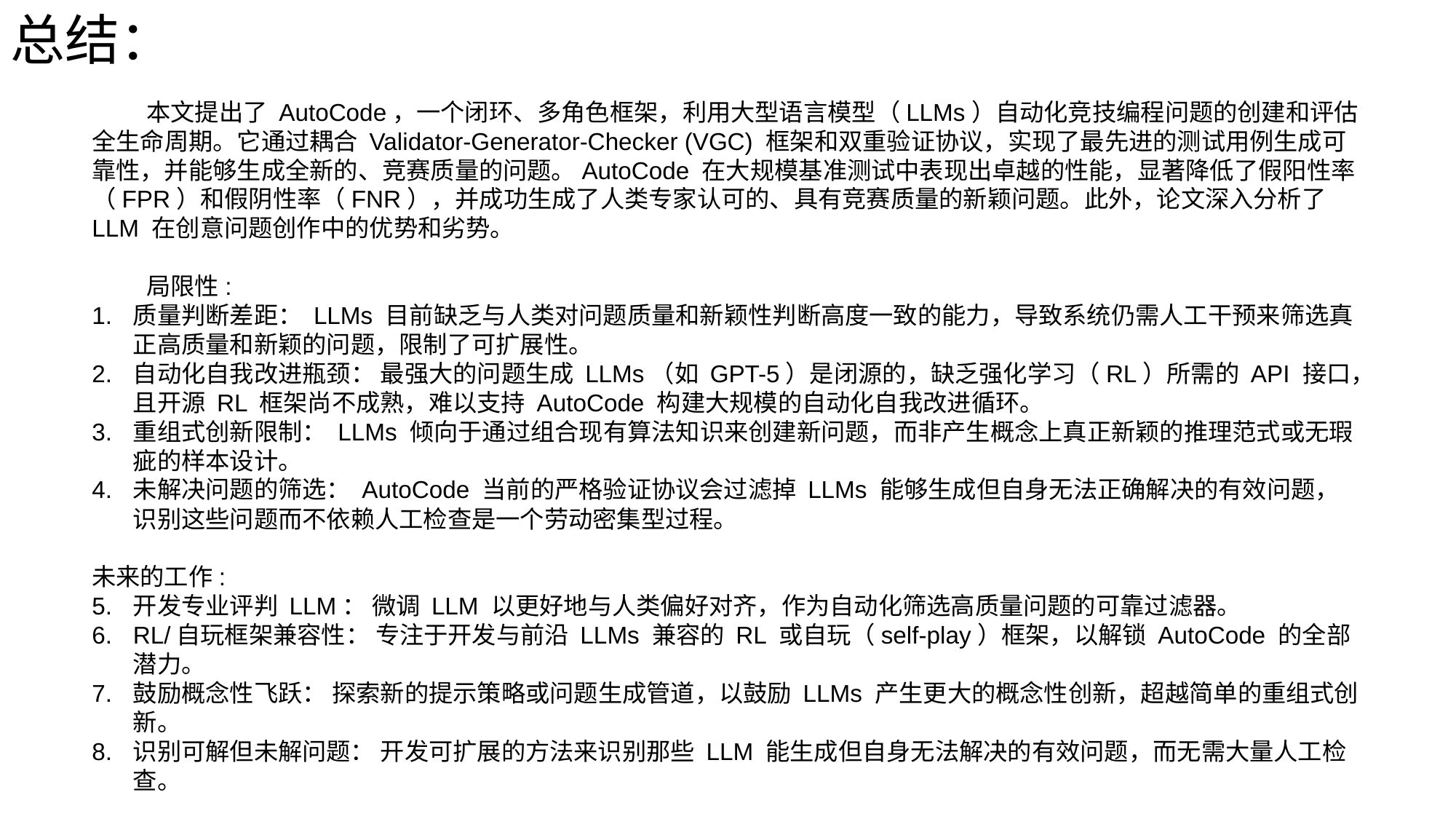

总结：
本文提出了 AutoCode，一个闭环、多角色框架，利用大型语言模型（LLMs）自动化竞技编程问题的创建和评估全生命周期。它通过耦合 Validator-Generator-Checker (VGC) 框架和双重验证协议，实现了最先进的测试用例生成可靠性，并能够生成全新的、竞赛质量的问题。AutoCode 在大规模基准测试中表现出卓越的性能，显著降低了假阳性率（FPR）和假阴性率（FNR），并成功生成了人类专家认可的、具有竞赛质量的新颖问题。此外，论文深入分析了 LLM 在创意问题创作中的优势和劣势。

局限性:
质量判断差距： LLMs 目前缺乏与人类对问题质量和新颖性判断高度一致的能力，导致系统仍需人工干预来筛选真正高质量和新颖的问题，限制了可扩展性。
自动化自我改进瓶颈： 最强大的问题生成 LLMs（如 GPT-5）是闭源的，缺乏强化学习（RL）所需的 API 接口，且开源 RL 框架尚不成熟，难以支持 AutoCode 构建大规模的自动化自我改进循环。
重组式创新限制： LLMs 倾向于通过组合现有算法知识来创建新问题，而非产生概念上真正新颖的推理范式或无瑕疵的样本设计。
未解决问题的筛选： AutoCode 当前的严格验证协议会过滤掉 LLMs 能够生成但自身无法正确解决的有效问题，识别这些问题而不依赖人工检查是一个劳动密集型过程。

未来的工作:
开发专业评判 LLM： 微调 LLM 以更好地与人类偏好对齐，作为自动化筛选高质量问题的可靠过滤器。
RL/自玩框架兼容性： 专注于开发与前沿 LLMs 兼容的 RL 或自玩（self-play）框架，以解锁 AutoCode 的全部潜力。
鼓励概念性飞跃： 探索新的提示策略或问题生成管道，以鼓励 LLMs 产生更大的概念性创新，超越简单的重组式创新。
识别可解但未解问题： 开发可扩展的方法来识别那些 LLM 能生成但自身无法解决的有效问题，而无需大量人工检查。